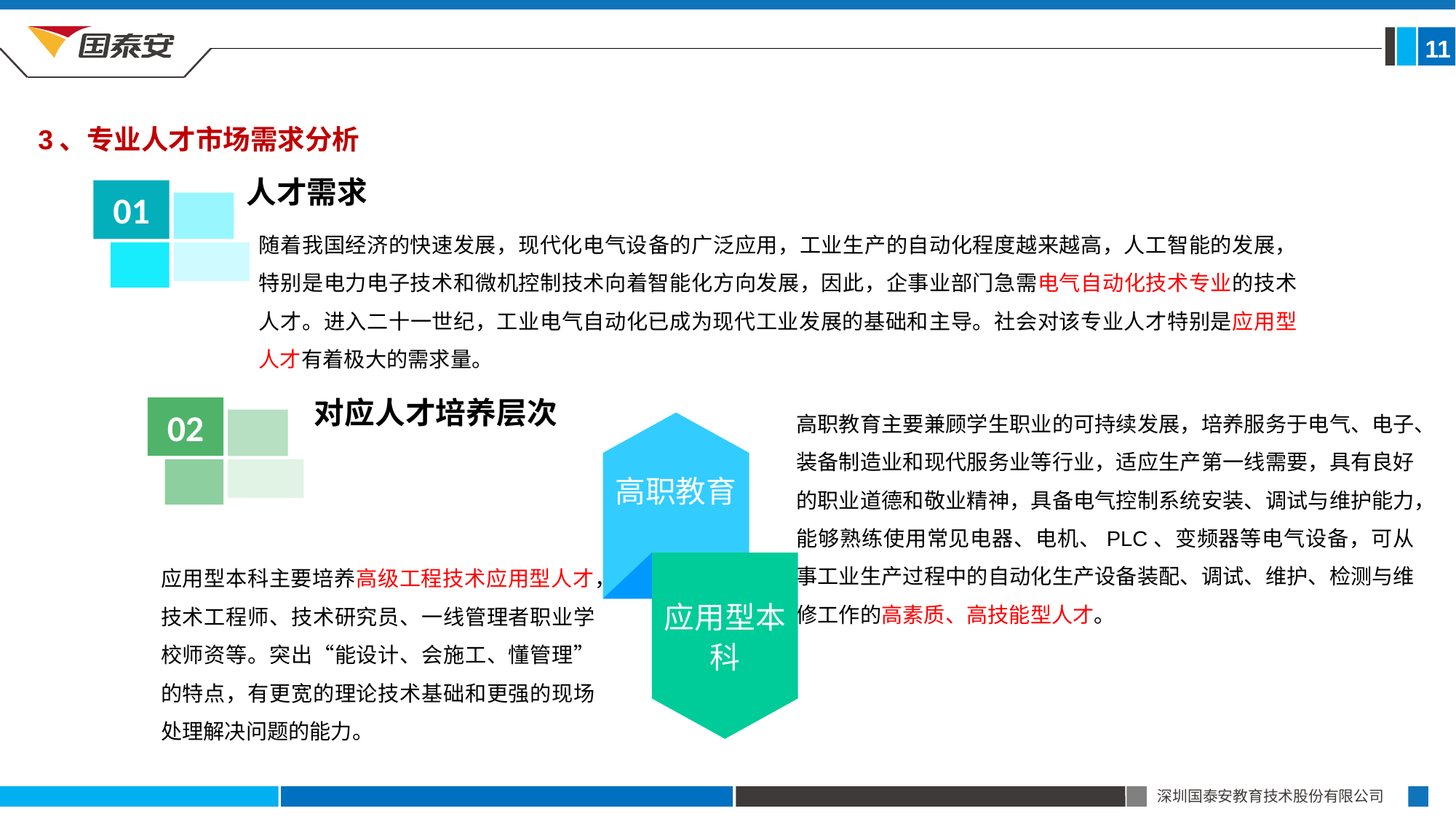

11
3、专业人才市场需求分析
人才需求
01

随着我国经济的快速发展，现代化电气设备的广泛应用，工业生产的自动化程度越来越高，人工智能的发展，特别是电力电子技术和微机控制技术向着智能化方向发展，因此，企事业部门急需电气自动化技术专业的技术人才。进入二十一世纪，工业电气自动化已成为现代工业发展的基础和主导。社会对该专业人才特别是应用型人才有着极大的需求量。
对应人才培养层次
02

高职教育主要兼顾学生职业的可持续发展，培养服务于电气、电子、装备制造业和现代服务业等行业，适应生产第一线需要，具有良好的职业道德和敬业精神，具备电气控制系统安装、调试与维护能力，能够熟练使用常见电器、电机、PLC、变频器等电气设备，可从事工业生产过程中的自动化生产设备装配、调试、维护、检测与维修工作的高素质、高技能型人才。
高职教育

应用型本科
应用型本科主要培养高级工程技术应用型人才，技术工程师、技术研究员、一线管理者职业学校师资等。突出“能设计、会施工、懂管理”的特点，有更宽的理论技术基础和更强的现场处理解决问题的能力。